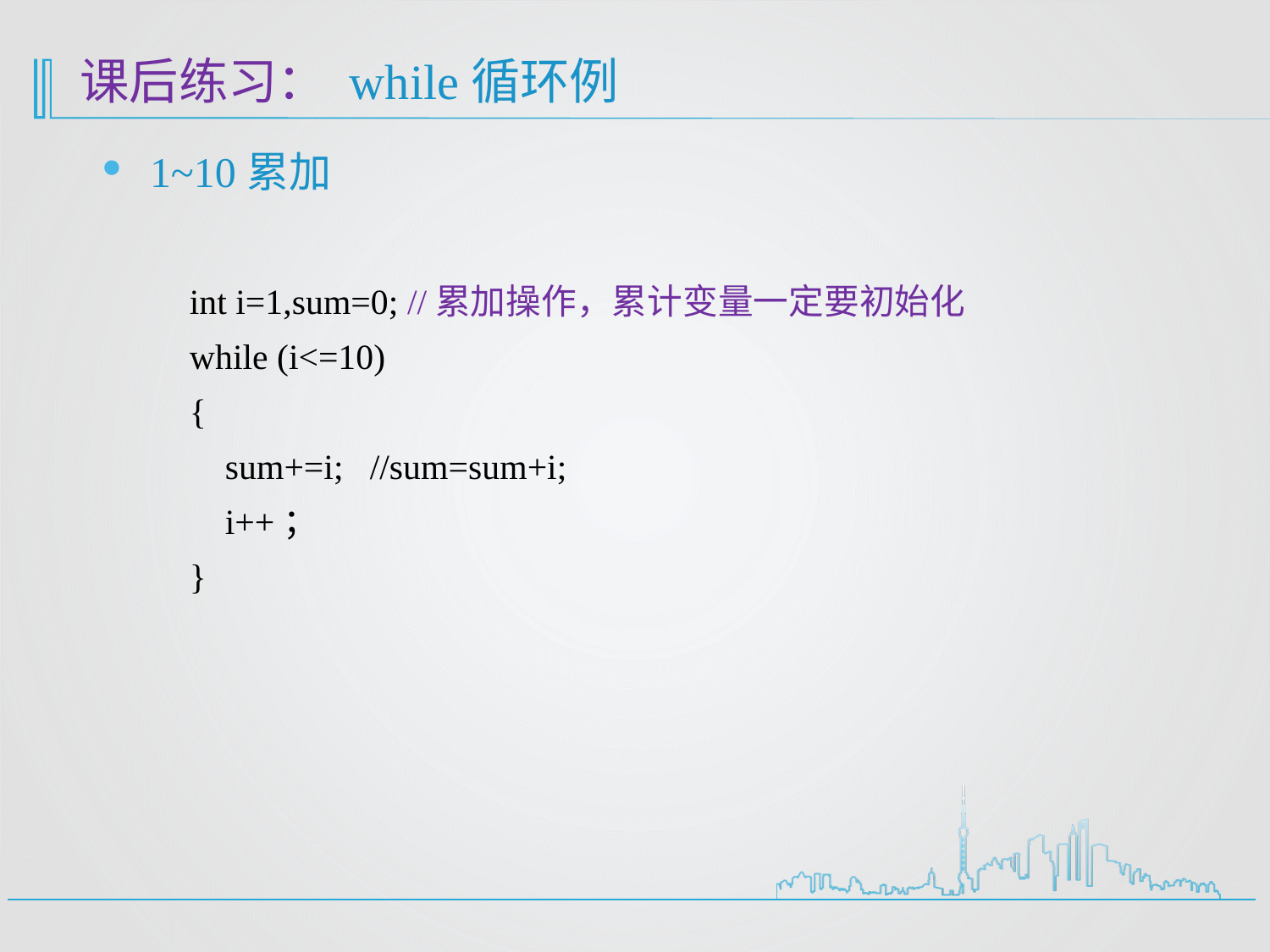

# 课后练习： while循环例
1~10累加

int i=1,sum=0; //累加操作，累计变量一定要初始化
while (i<=10)
{
    sum+=i;   //sum=sum+i;
    i++；
}